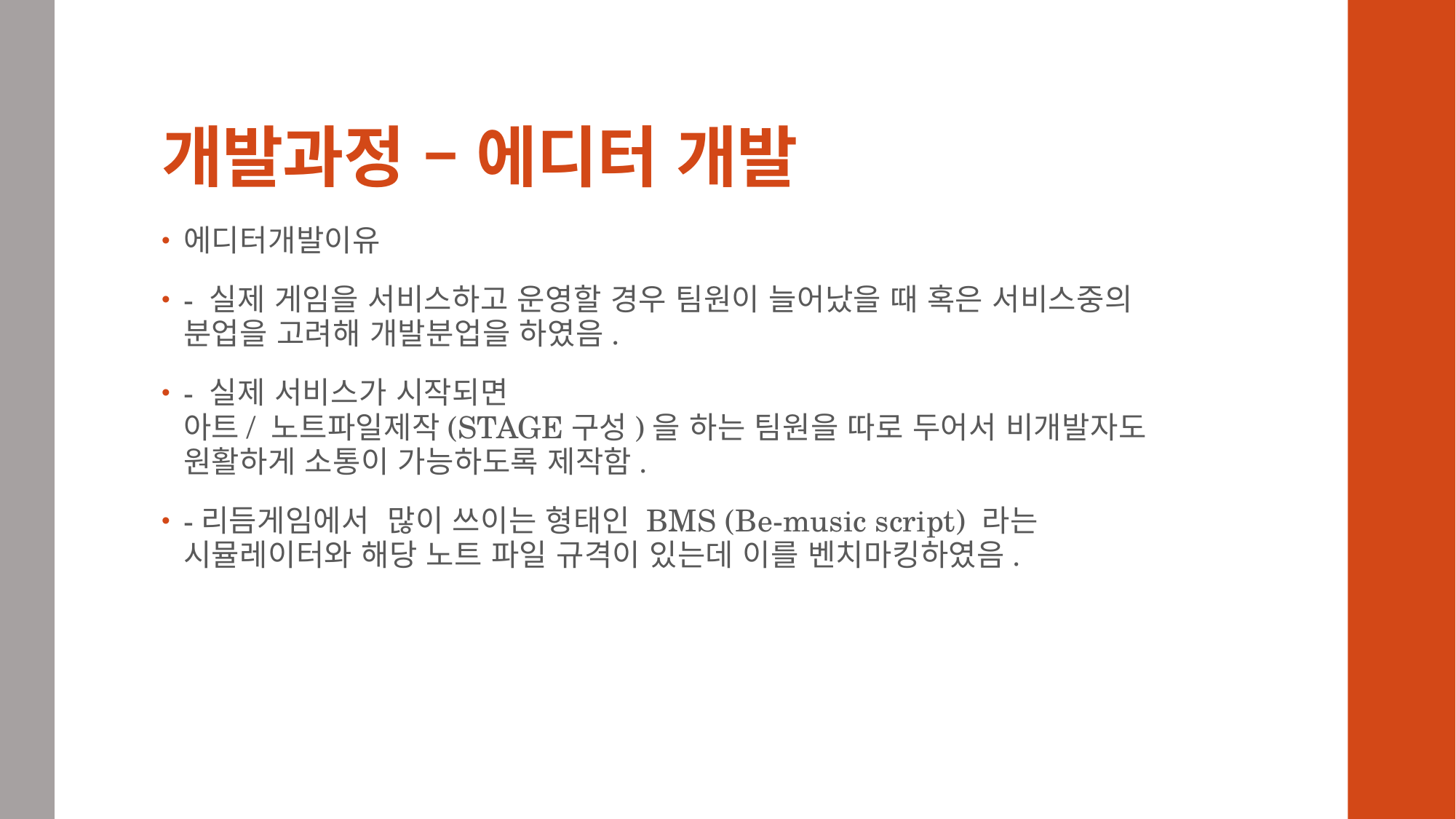

# 개발과정 – 에디터 개발
에디터개발이유
- 실제 게임을 서비스하고 운영할 경우 팀원이 늘어났을 때 혹은 서비스중의 분업을 고려해 개발분업을 하였음.
- 실제 서비스가 시작되면
아트/ 노트파일제작(STAGE구성)을 하는 팀원을 따로 두어서 비개발자도 원활하게 소통이 가능하도록 제작함.
-리듬게임에서  많이 쓰이는 형태인 BMS (Be-music script) 라는 시뮬레이터와 해당 노트 파일 규격이 있는데 이를 벤치마킹하였음.